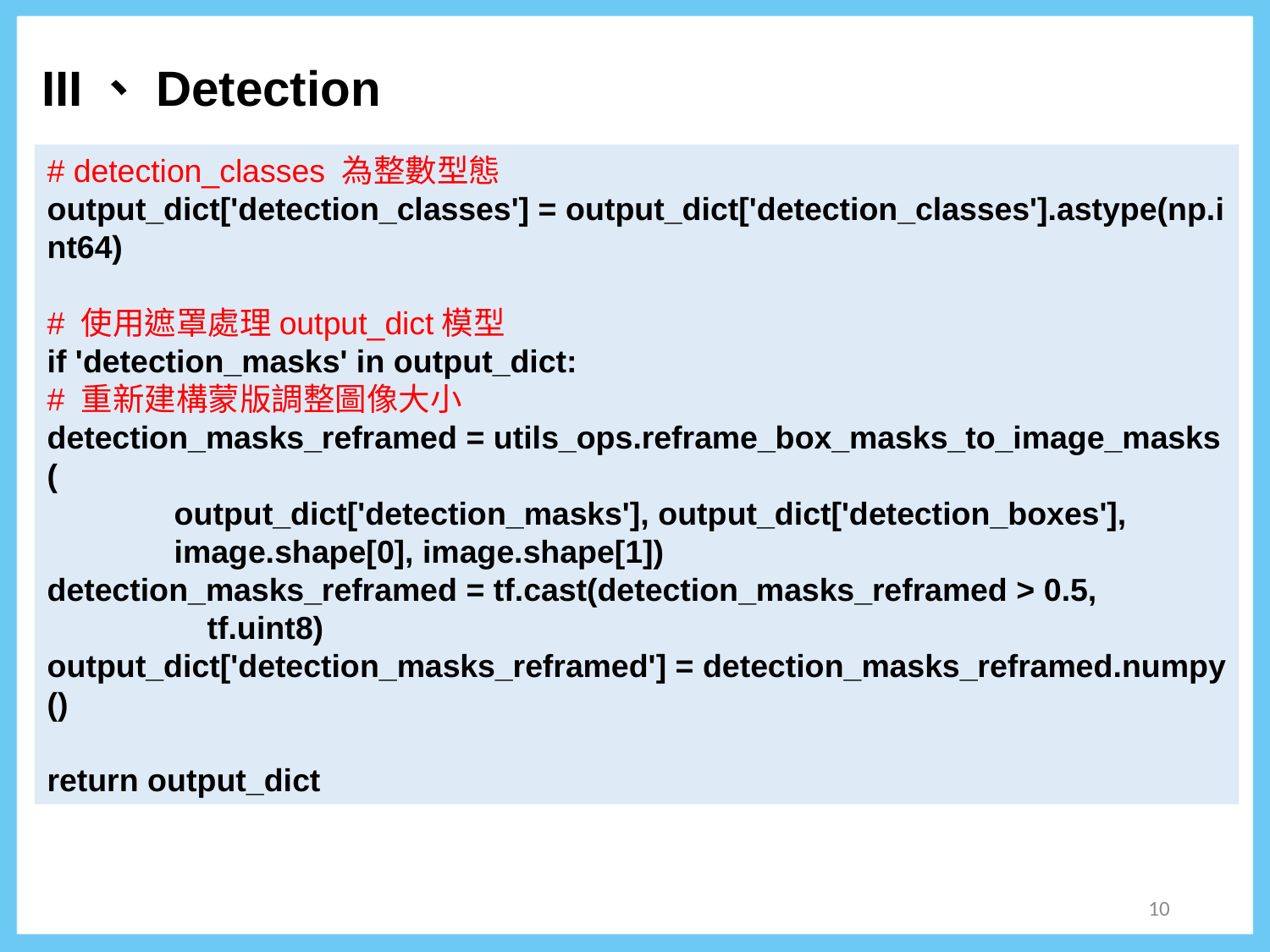

III、Detection
# detection_classes 為整數型態output_dict['detection_classes'] = output_dict['detection_classes'].astype(np.int64)

# 使用遮罩處理output_dict模型
if 'detection_masks' in output_dict:
# 重新建構蒙版調整圖像大小detection_masks_reframed = utils_ops.reframe_box_masks_to_image_masks(
	output_dict['detection_masks'], output_dict['detection_boxes'],
             	image.shape[0], image.shape[1])
detection_masks_reframed = tf.cast(detection_masks_reframed > 0.5,
                  tf.uint8)
output_dict['detection_masks_reframed'] = detection_masks_reframed.numpy()

return output_dict
10